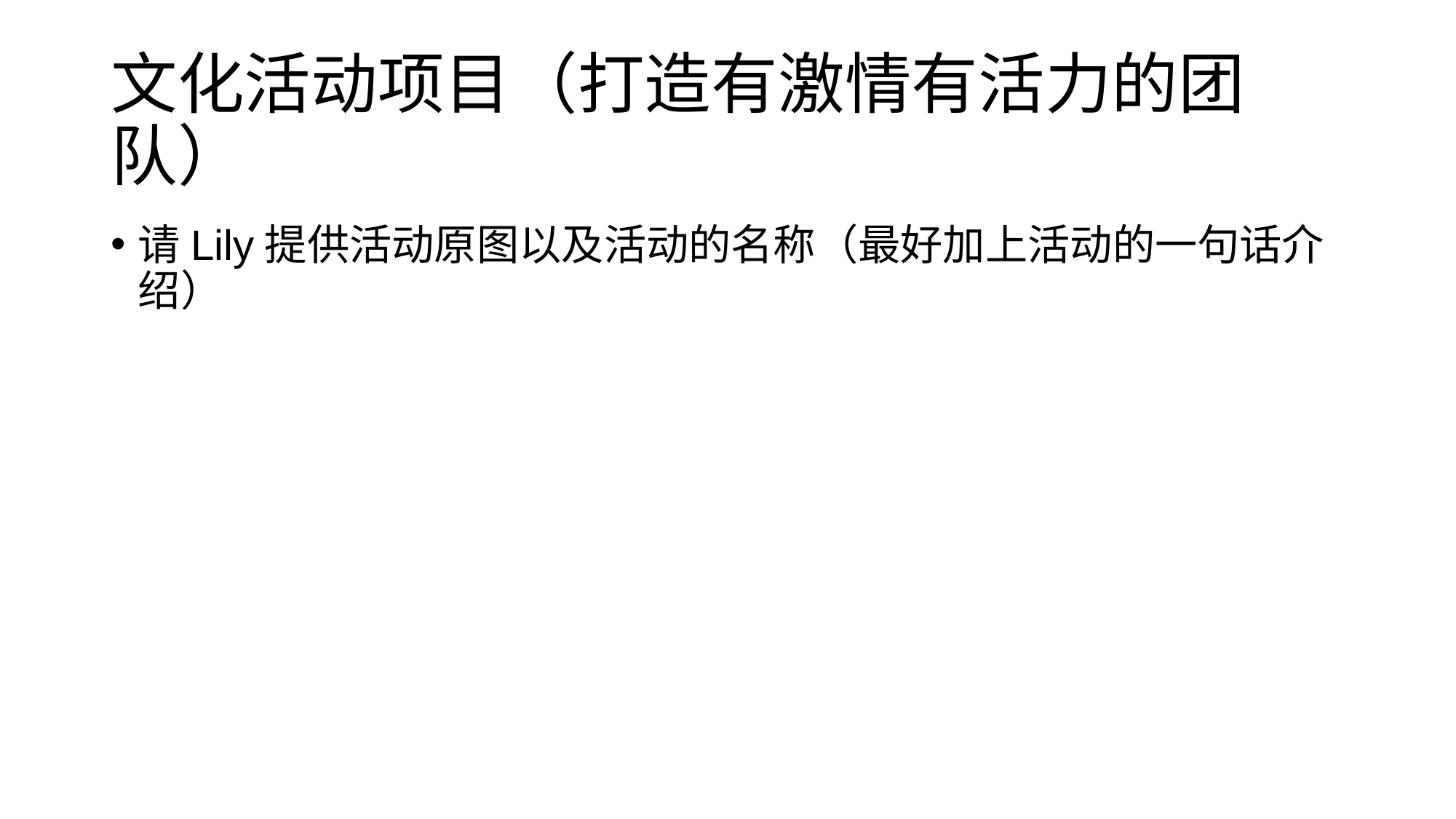

# 文化活动项目（打造有激情有活力的团队）
请Lily提供活动原图以及活动的名称（最好加上活动的一句话介绍）